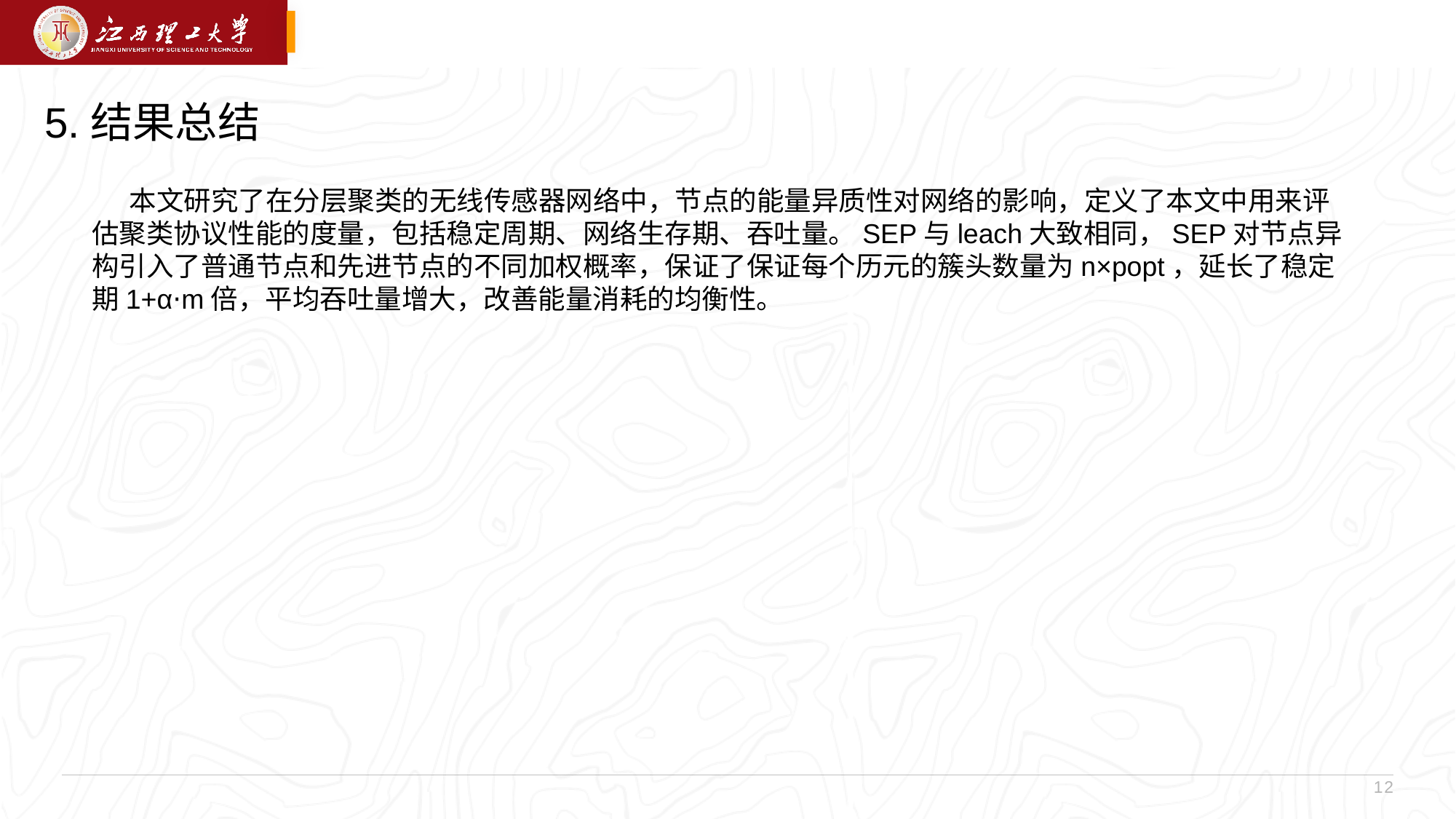

5.结果总结
     本文研究了在分层聚类的无线传感器网络中，节点的能量异质性对网络的影响，定义了本文中用来评估聚类协议性能的度量，包括稳定周期、网络生存期、吞吐量。SEP与leach大致相同，SEP对节点异构引入了普通节点和先进节点的不同加权概率，保证了保证每个历元的簇头数量为n×popt，延长了稳定期1+α⋅m倍，平均吞吐量增大，改善能量消耗的均衡性。
12